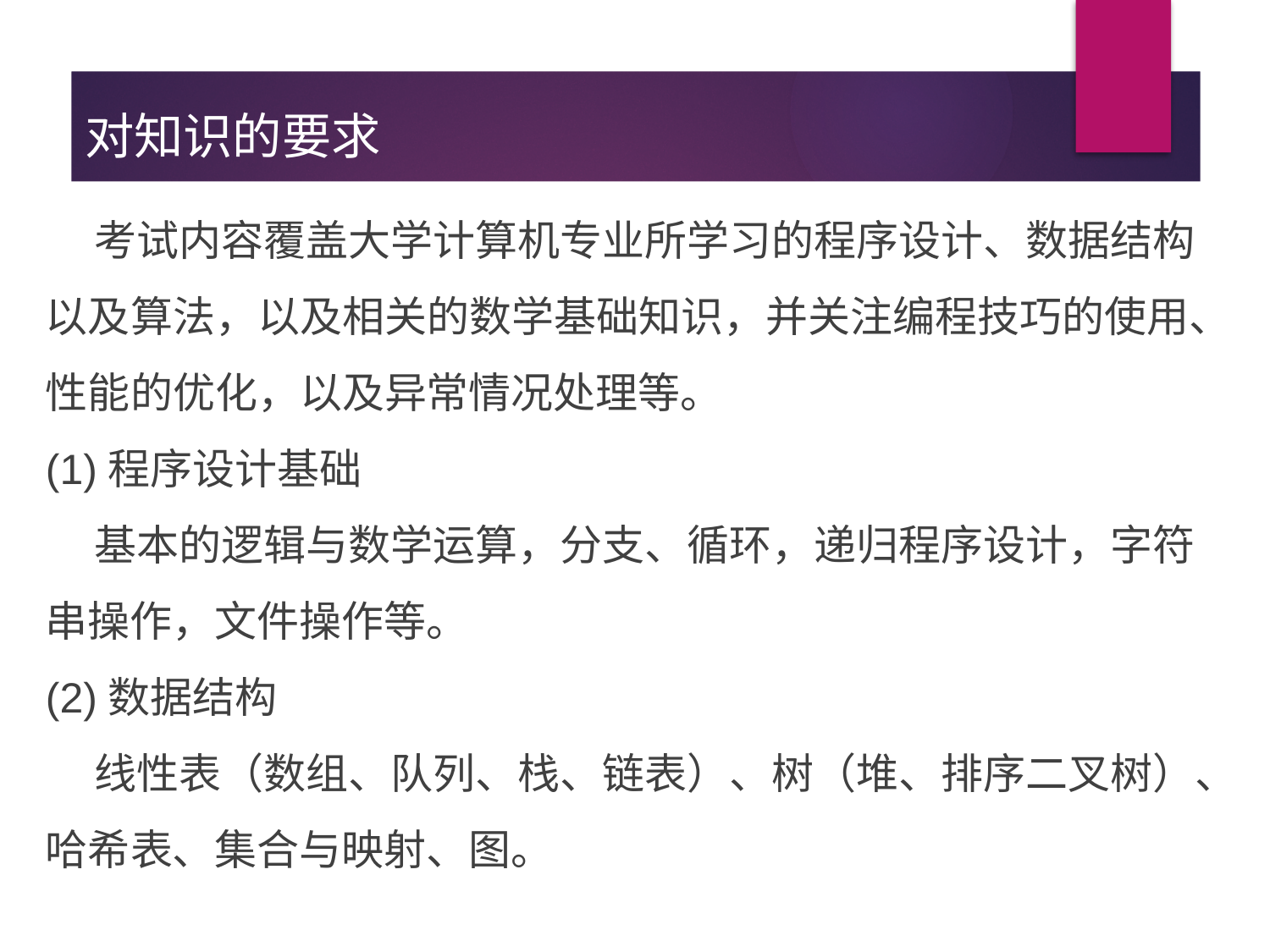

# 对知识的要求
    考试内容覆盖大学计算机专业所学习的程序设计、数据结构以及算法，以及相关的数学基础知识，并关注编程技巧的使用、性能的优化，以及异常情况处理等。
(1)程序设计基础
    基本的逻辑与数学运算，分支、循环，递归程序设计，字符串操作，文件操作等。
(2)数据结构
    线性表（数组、队列、栈、链表）、树（堆、排序二叉树）、哈希表、集合与映射、图。